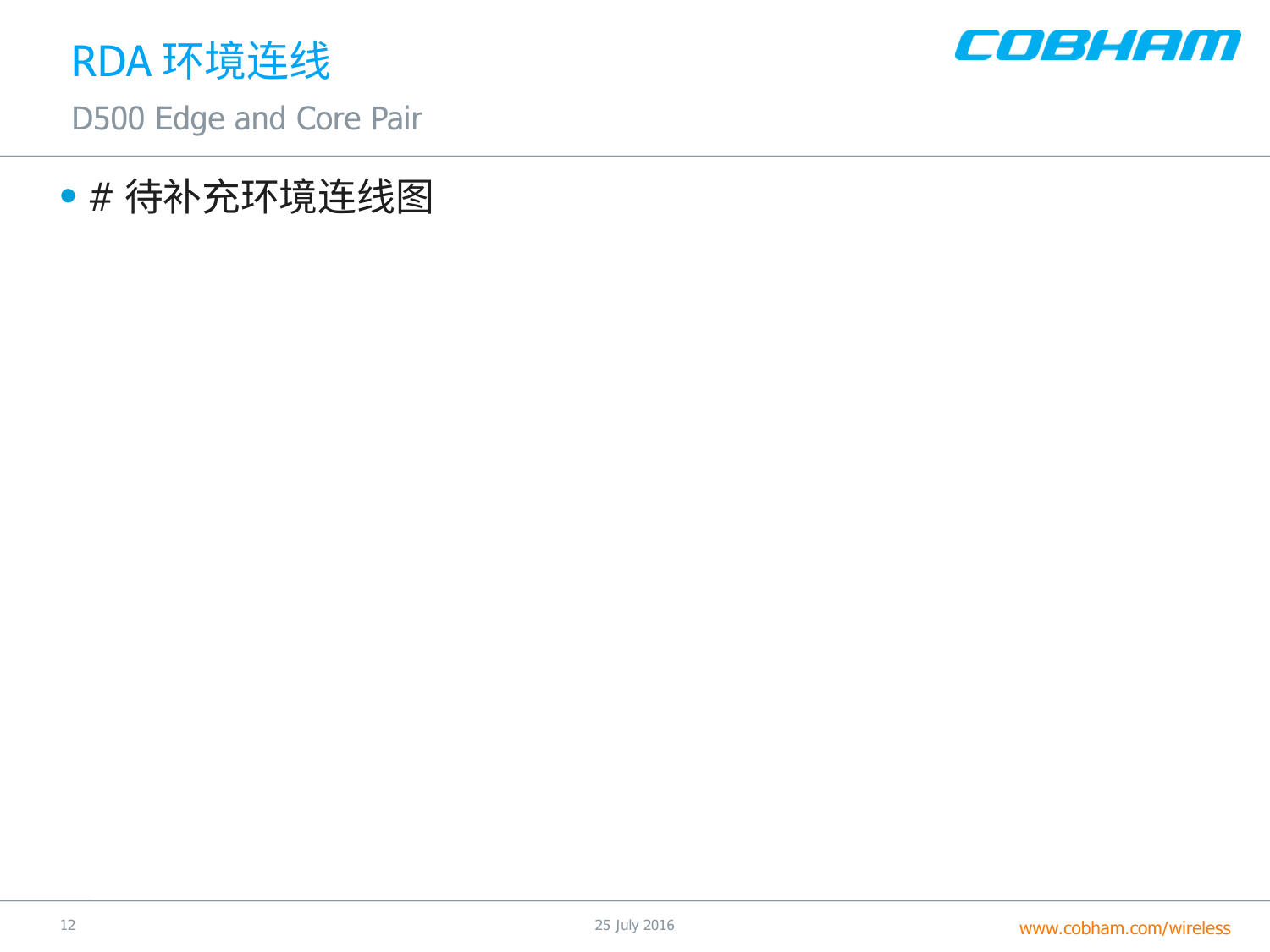

# RDA环境连线
D500 Edge and Core Pair
#待补充环境连线图
12
25 July 2016